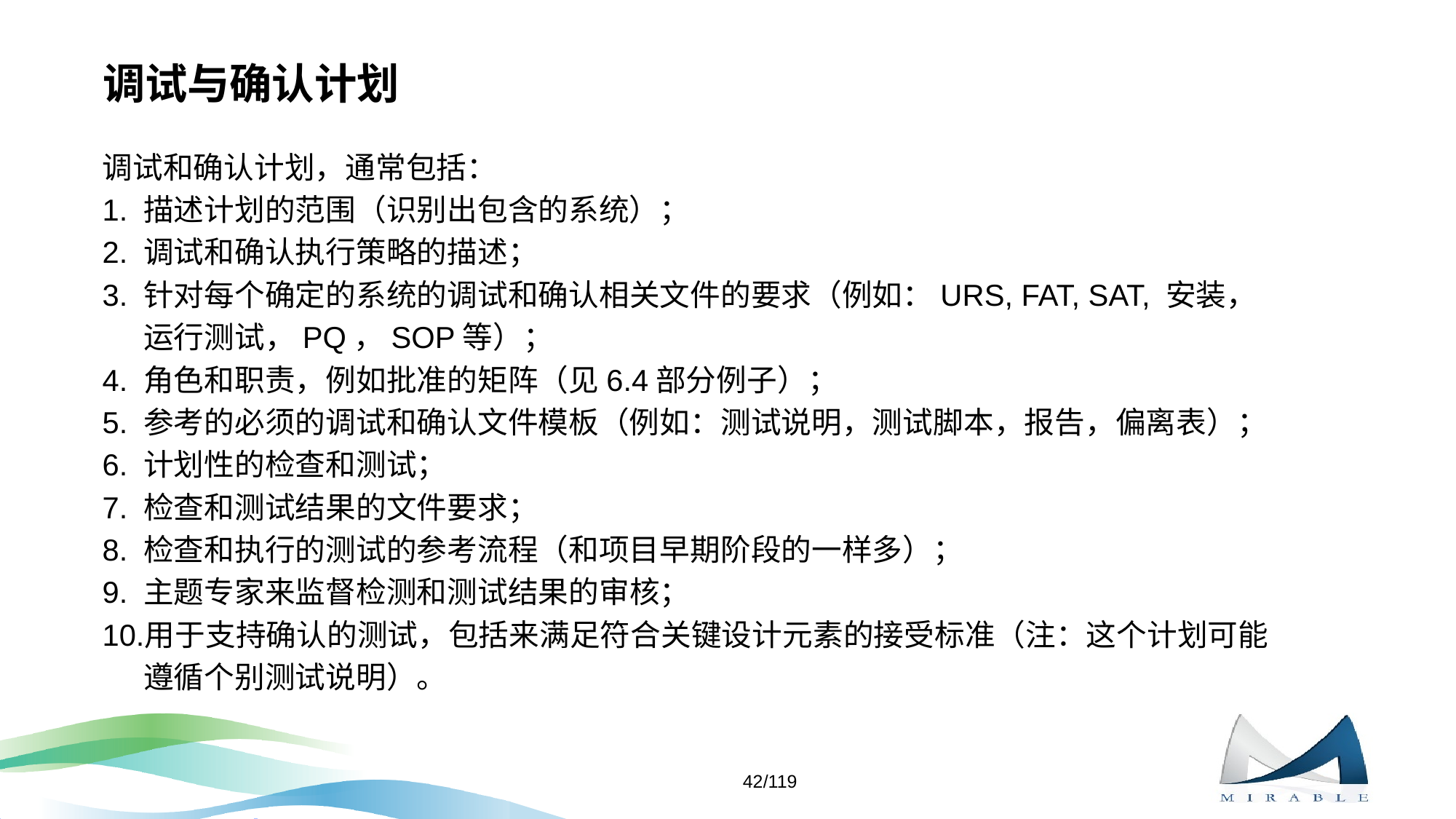

# 调试与确认计划
调试和确认计划，通常包括：
描述计划的范围（识别出包含的系统）；
调试和确认执行策略的描述；
针对每个确定的系统的调试和确认相关文件的要求（例如：URS, FAT, SAT, 安装，运行测试，PQ，SOP等）；
角色和职责，例如批准的矩阵（见6.4部分例子）；
参考的必须的调试和确认文件模板（例如：测试说明，测试脚本，报告，偏离表）；
计划性的检查和测试；
检查和测试结果的文件要求；
检查和执行的测试的参考流程（和项目早期阶段的一样多）；
主题专家来监督检测和测试结果的审核；
用于支持确认的测试，包括来满足符合关键设计元素的接受标准（注：这个计划可能遵循个别测试说明）。
42/119